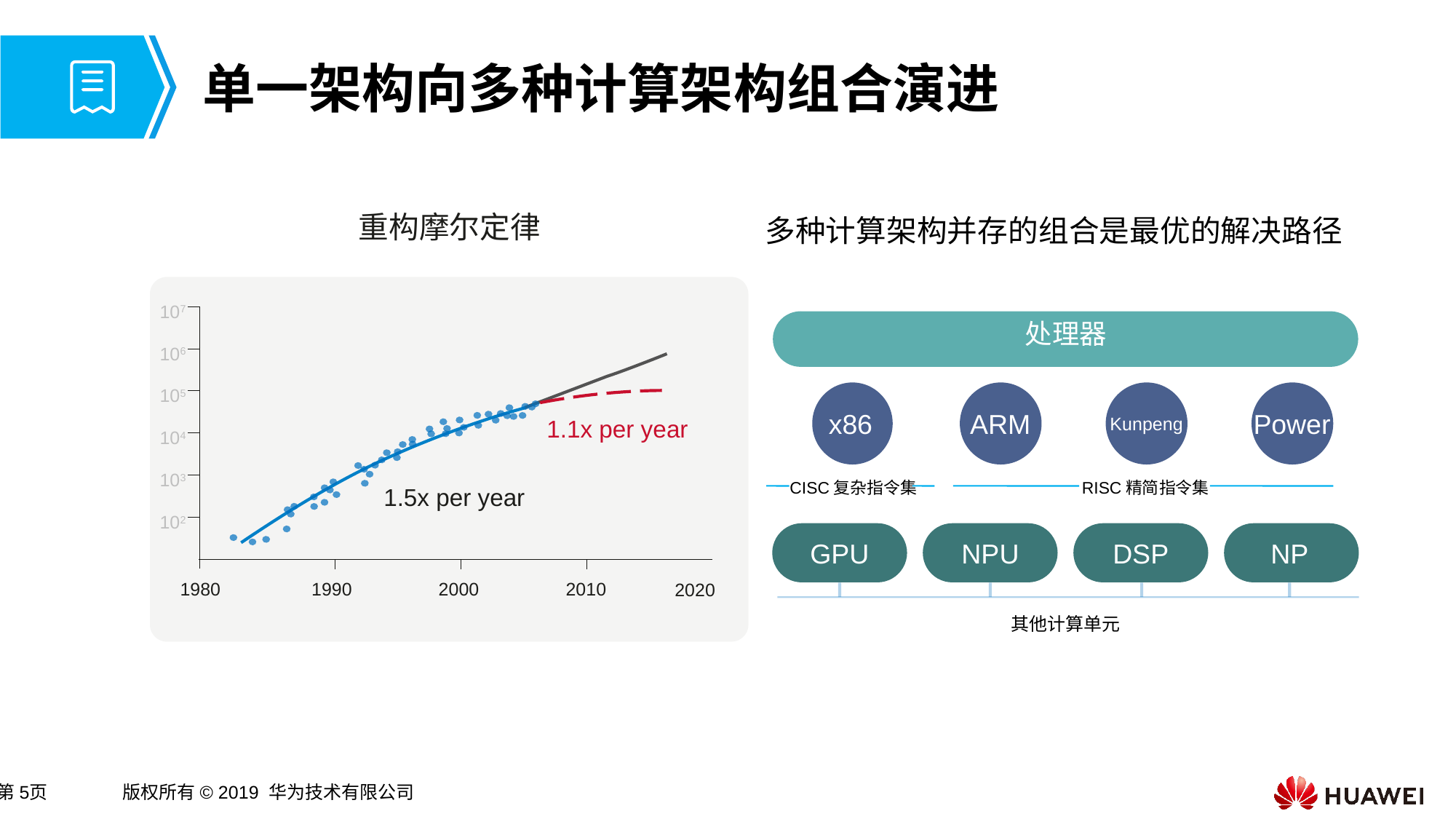

# 单一架构向多种计算架构组合演进
重构摩尔定律
多种计算架构并存的组合是最优的解决路径

107

处理器

ARM
x86
Power
Kunpeng
CISC复杂指令集
RISC精简指令集

GPU
NPU
DSP
NP

其他计算单元
106

105

1.1x per year
104

103

1.5x per year
102

1980
1990
2000
2010
2020